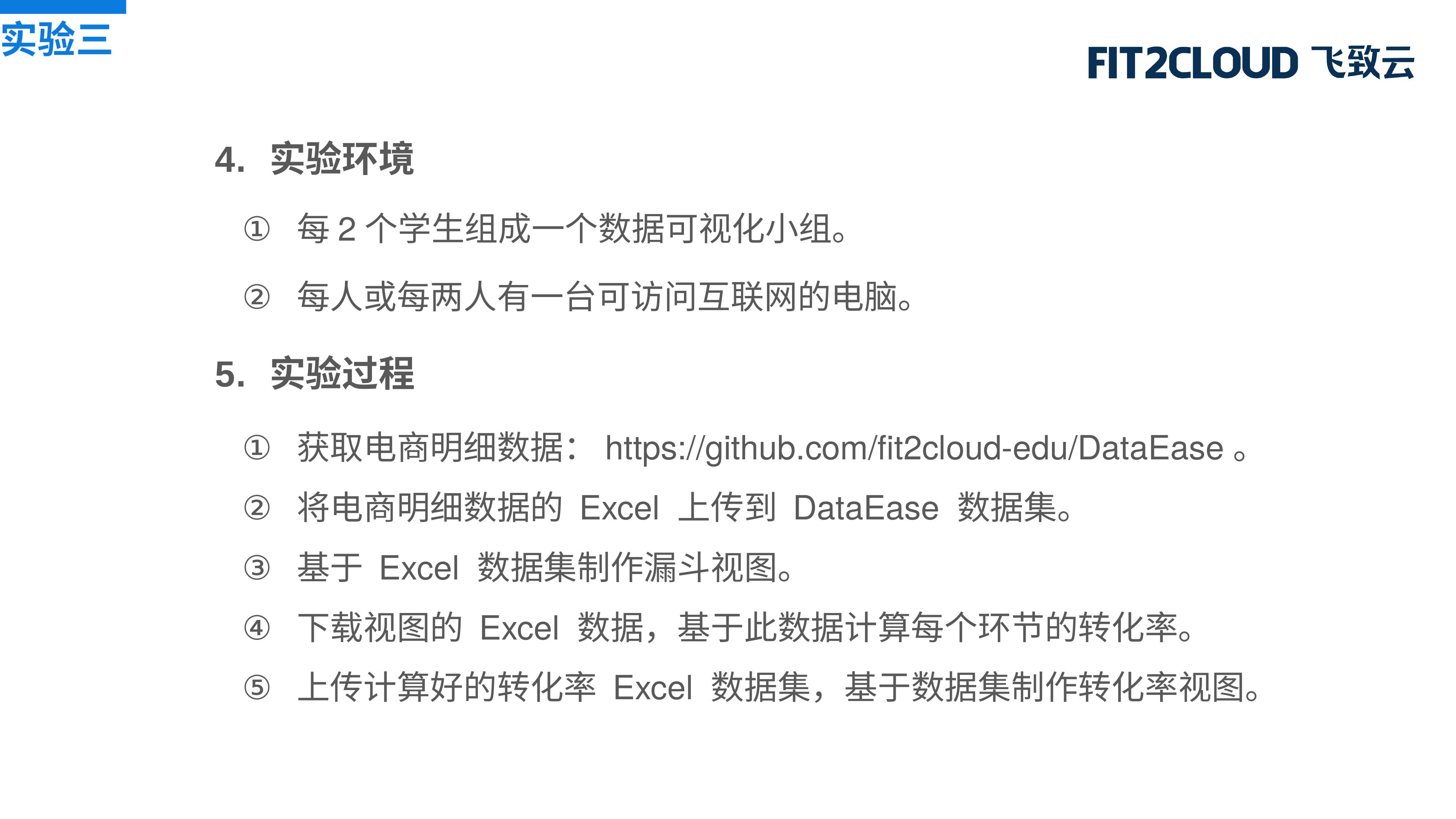

实验三
实验环境
每2个学生组成一个数据可视化小组。
每人或每两人有一台可访问互联网的电脑。
实验过程
获取电商明细数据：https://github.com/fit2cloud-edu/DataEase。
将电商明细数据的 Excel 上传到 DataEase 数据集。
基于 Excel 数据集制作漏斗视图。
下载视图的 Excel 数据，基于此数据计算每个环节的转化率。
上传计算好的转化率 Excel 数据集，基于数据集制作转化率视图。